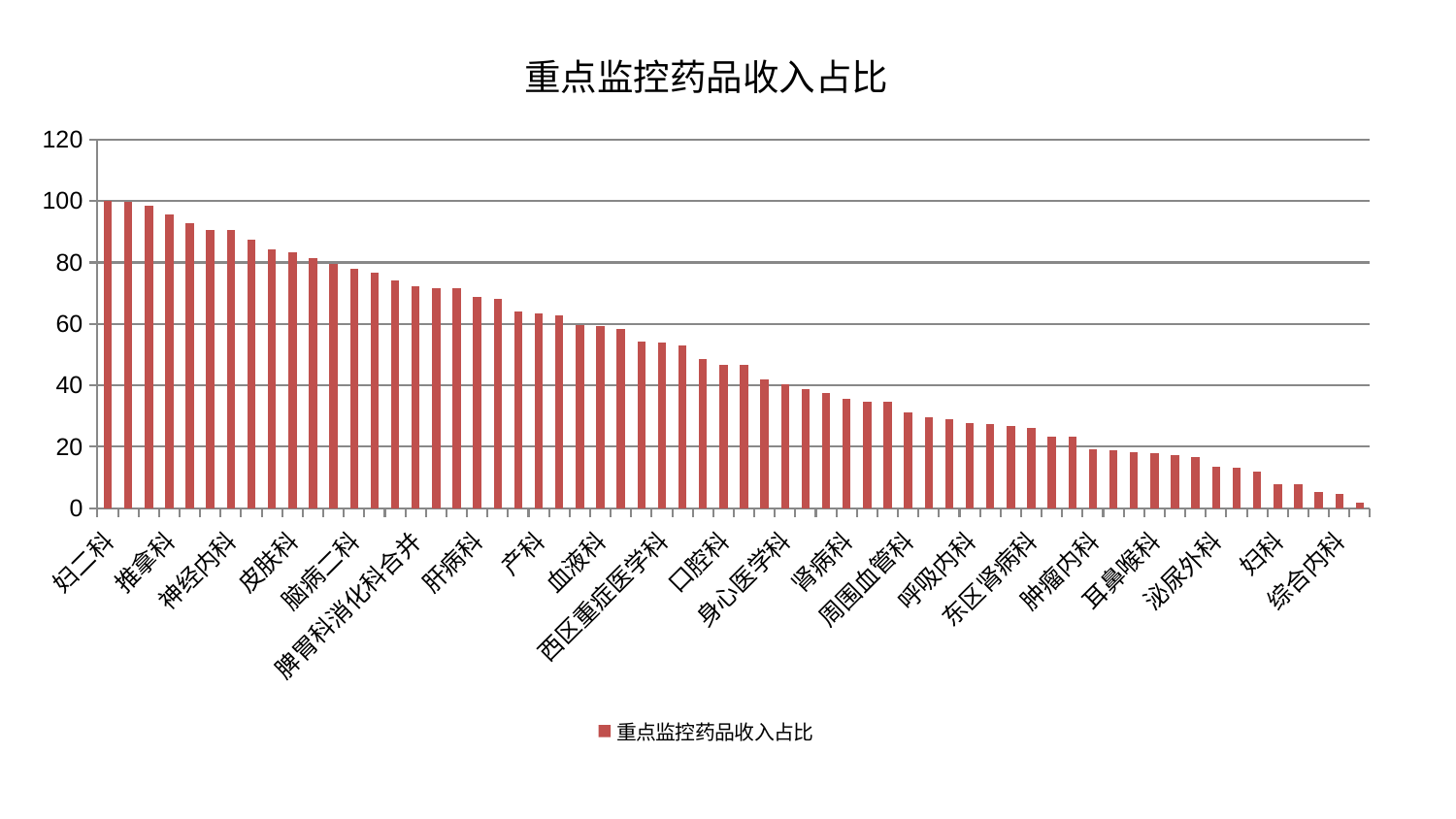

### Chart: 重点监控药品收入占比

| Category | 重点监控药品收入占比 |
|---|---|
| 妇二科 | 99.9717445931934 |
| 心病四科 | 99.83864521777977 |
| 脾胃病科 | 98.61480359872827 |
| 推拿科 | 95.76558656589191 |
| 重症医学科 | 92.87267999373398 |
| 脑病一科 | 90.63448447779956 |
| 神经内科 | 90.57643440116885 |
| 小儿推拿科 | 87.45535369445324 |
| 老年医学科 | 84.33636660688666 |
| 皮肤科 | 83.37485835965535 |
| 胸外科 | 81.50469785553483 |
| 创伤骨科 | 79.64778226912293 |
| 脑病二科 | 78.02614571691895 |
| 普通外科 | 76.7390336676651 |
| 关节骨科 | 74.17944461789799 |
| 脾胃科消化科合并 | 72.36830142941773 |
| 肾脏内科 | 71.78956972345927 |
| 脊柱骨科 | 71.59194923521304 |
| 肝病科 | 68.89823722031115 |
| 神经外科 | 68.25014486379884 |
| 心病一科 | 64.03238838802243 |
| 产科 | 63.32734605367669 |
| 骨科 | 62.886517025530985 |
| 医院 | 59.79153758962801 |
| 血液科 | 59.31138430307226 |
| 中医经典科 | 58.257596517826094 |
| 脑病三科 | 54.35151376295069 |
| 西区重症医学科 | 53.81576935377288 |
| 心病二科 | 53.07233238885429 |
| 肛肠科 | 48.48922395526496 |
| 口腔科 | 46.715848277714535 |
| 肝胆外科 | 46.56627399846174 |
| 心病三科 | 42.099602724544184 |
| 身心医学科 | 40.25868210660217 |
| 运动损伤骨科 | 38.75143653580706 |
| 风湿病科 | 37.5563290640929 |
| 肾病科 | 35.703886213693714 |
| 妇科妇二科合并 | 34.66910737912403 |
| 儿科 | 34.533766632529606 |
| 周围血管科 | 31.21096611741161 |
| 微创骨科 | 29.591221533187827 |
| 心血管内科 | 28.85100266074354 |
| 呼吸内科 | 27.858437941311088 |
| 治未病中心 | 27.48840974887521 |
| 男科 | 26.833188124773333 |
| 东区肾病科 | 26.136836212921068 |
| 眼科 | 23.433009043688415 |
| 中医外治中心 | 23.154956903661162 |
| 肿瘤内科 | 19.120759551902534 |
| 内分泌科 | 18.869835276684512 |
| 小儿骨科 | 18.349467112948137 |
| 耳鼻喉科 | 17.87467549759438 |
| 针灸科 | 17.202339451067594 |
| 东区重症医学科 | 16.587560424578385 |
| 泌尿外科 | 13.584081945856719 |
| 乳腺甲状腺外科 | 13.260562304569667 |
| 美容皮肤科 | 12.072848790312252 |
| 妇科 | 7.834853753872362 |
| 消化内科 | 7.667849967297324 |
| 康复科 | 5.158085452823569 |
| 综合内科 | 4.817603379326663 |
| 显微骨科 | 1.7636267158912755 |
260